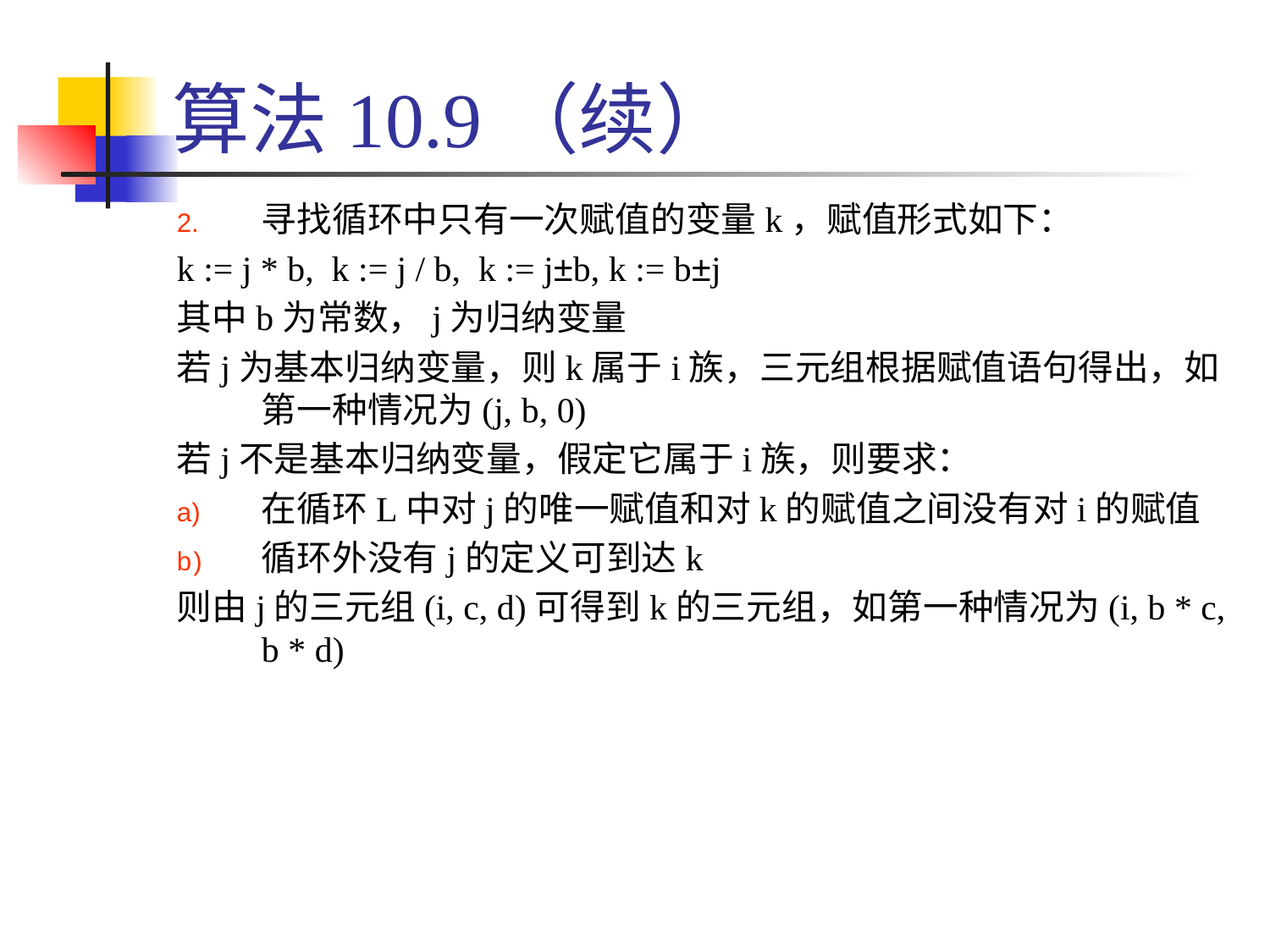

# 算法10.9（续）
寻找循环中只有一次赋值的变量k，赋值形式如下：
k := j * b,  k := j / b,  k := j±b, k := b±j
其中b为常数，j为归纳变量
若j为基本归纳变量，则k属于i族，三元组根据赋值语句得出，如第一种情况为(j, b, 0)
若j不是基本归纳变量，假定它属于i族，则要求：
在循环L中对j的唯一赋值和对k的赋值之间没有对i的赋值
循环外没有j的定义可到达k
则由j的三元组(i, c, d)可得到k的三元组，如第一种情况为(i, b * c, b * d)